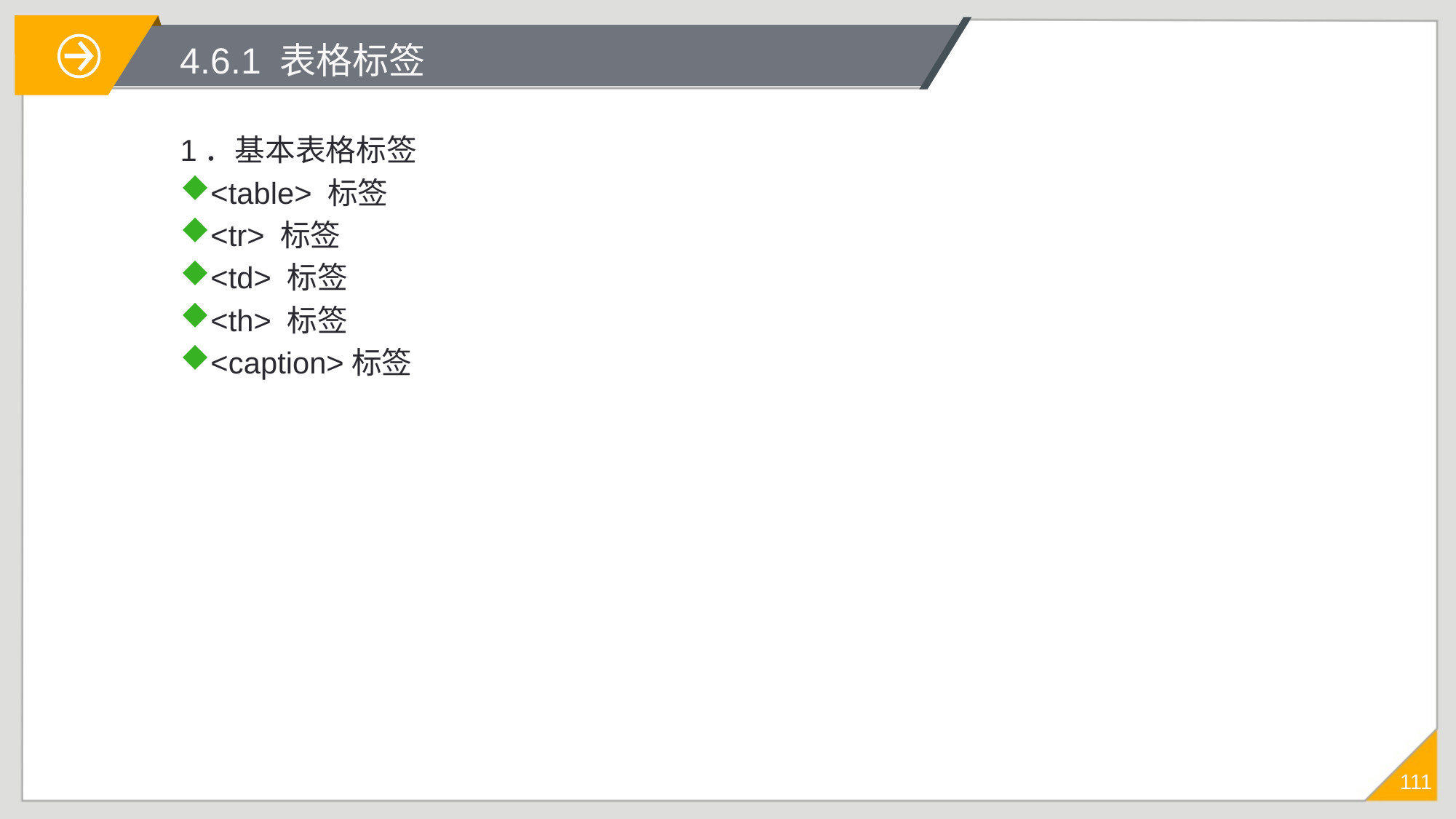

# 4.6.1 表格标签
1．基本表格标签
<table> 标签
<tr> 标签
<td> 标签
<th> 标签
<caption>标签